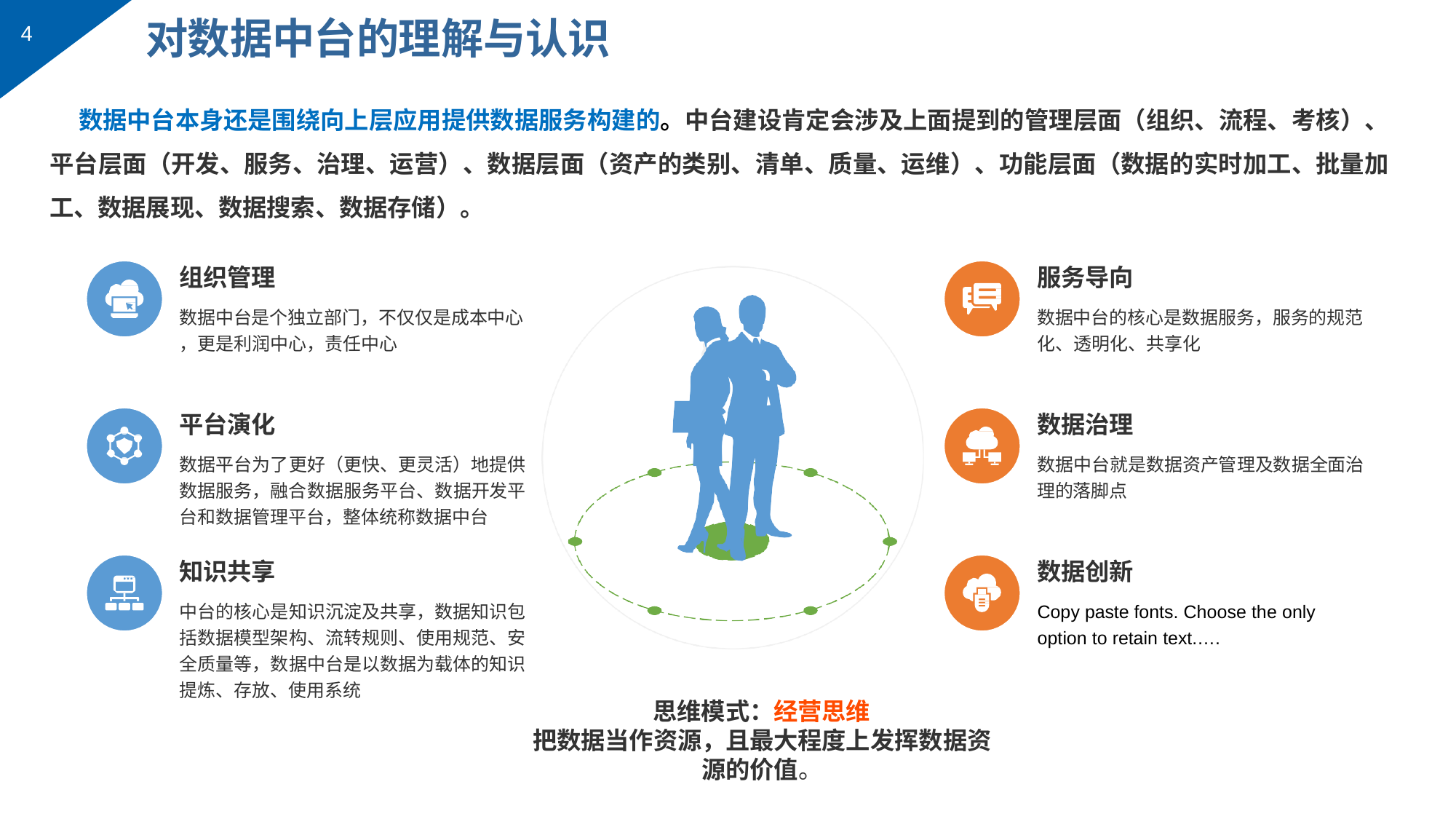

# 对数据中台的理解与认识
4
数据中台本身还是围绕向上层应用提供数据服务构建的。中台建设肯定会涉及上面提到的管理层面（组织、流程、考核）、 平台层面（开发、服务、治理、运营）、数据层面（资产的类别、清单、质量、运维）、功能层面（数据的实时加工、批量加 工、数据展现、数据搜索、数据存储）。

组织管理
数据中台是个独立部门，不仅仅是成本中心
，更是利润中心，责任中心
服务导向
数据中台的核心是数据服务，服务的规范
化、透明化、共享化

平台演化
数据平台为了更好（更快、更灵活）地提供 数据服务，融合数据服务平台、数据开发平 台和数据管理平台，整体统称数据中台
数据治理
数据中台就是数据资产管理及数据全面治
理的落脚点

知识共享
中台的核心是知识沉淀及共享，数据知识包 括数据模型架构、流转规则、使用规范、安 全质量等，数据中台是以数据为载体的知识 提炼、存放、使用系统
数据创新
Copy paste fonts. Choose the only  option to retain text.….

思维模式：经营思维
把数据当作资源，且最大程度上发挥数据资 源的价值。